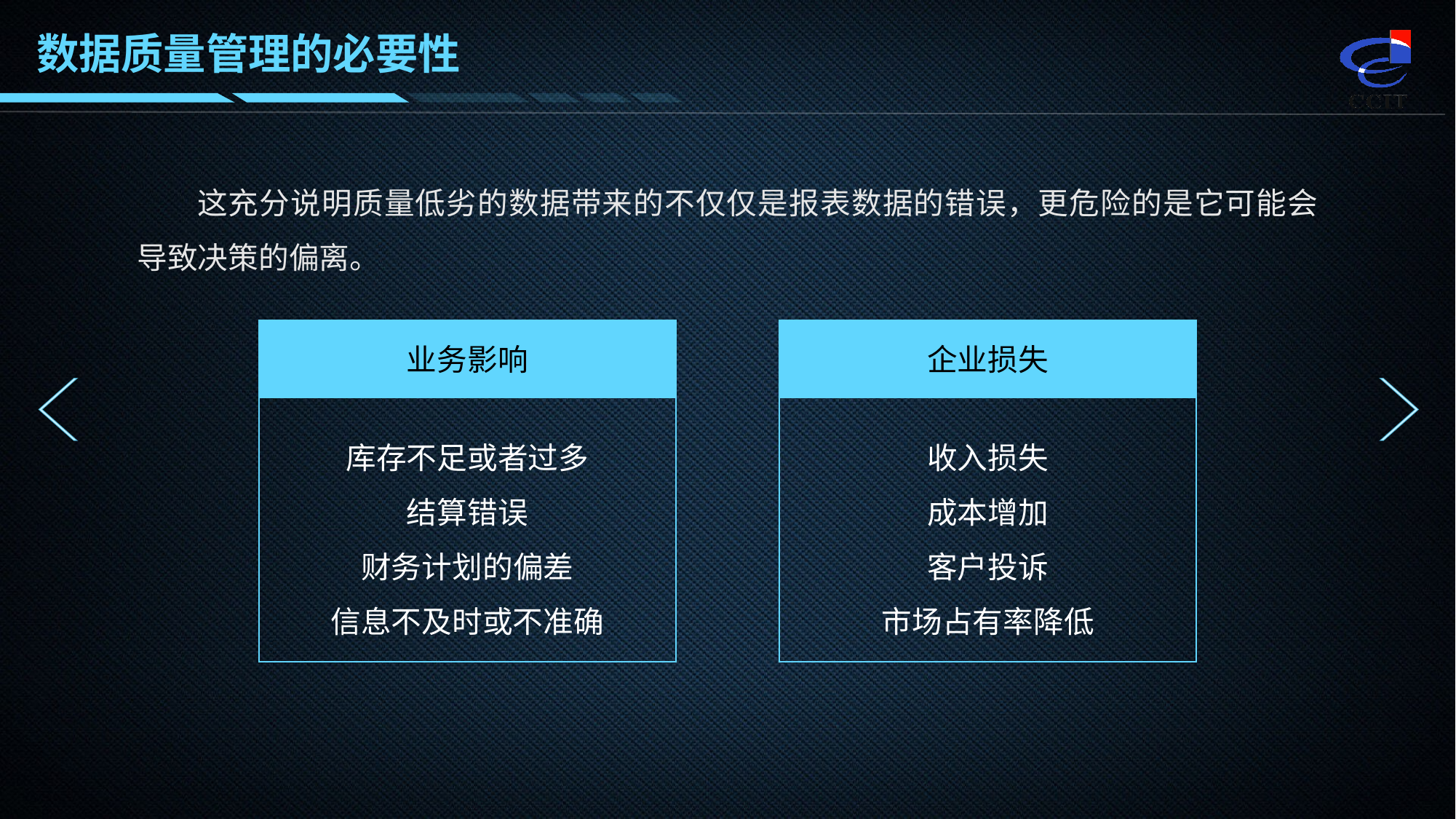

数据质量管理的必要性
这充分说明质量低劣的数据带来的不仅仅是报表数据的错误，更危险的是它可能会导致决策的偏离。
业务影响
库存不足或者过多
结算错误
财务计划的偏差
信息不及时或不准确
企业损失
收入损失
成本增加
客户投诉
市场占有率降低